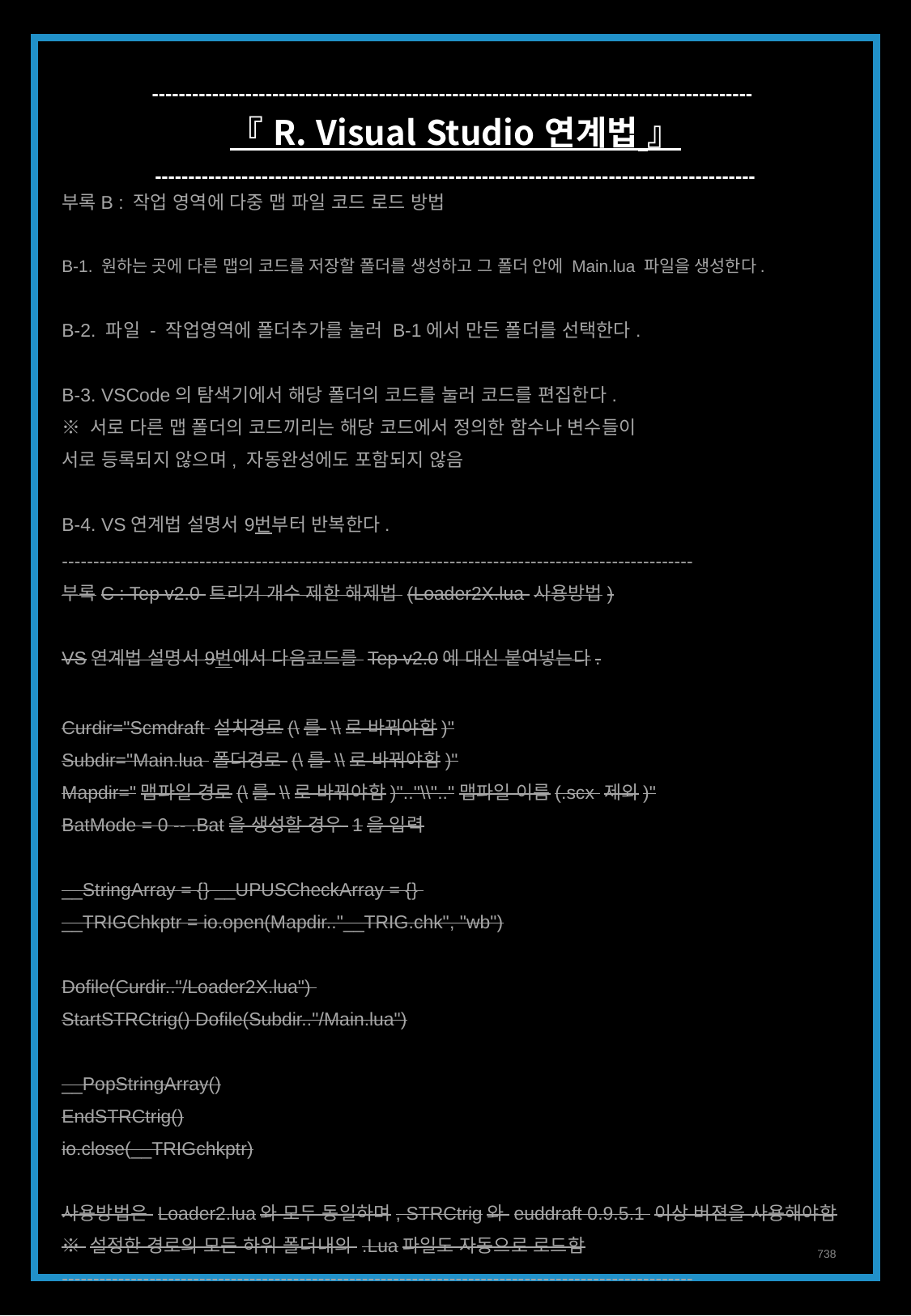

------------------------------------------------------------------------------------------
『 R. Visual Studio 연계법 』
------------------------------------------------------------------------------------------
부록B : 작업 영역에 다중 맵 파일 코드 로드 방법

B-1. 원하는 곳에 다른 맵의 코드를 저장할 폴더를 생성하고 그 폴더 안에 Main.lua 파일을 생성한다.

B-2. 파일 - 작업영역에 폴더추가를 눌러 B-1에서 만든 폴더를 선택한다.

B-3. VSCode의 탐색기에서 해당 폴더의 코드를 눌러 코드를 편집한다.
※ 서로 다른 맵 폴더의 코드끼리는 해당 코드에서 정의한 함수나 변수들이
서로 등록되지 않으며, 자동완성에도 포함되지 않음

B-4. VS연계법 설명서 9번부터 반복한다.
-----------------------------------------------------------------------------------------------------
부록C : Tep v2.0 트리거 개수 제한 해제법 (Loader2X.lua 사용방법)

VS연계법 설명서 9번에서 다음코드를 Tep v2.0에 대신 붙여넣는다.

Curdir="Scmdraft 설치경로(\를 \\로 바꿔야함)"
Subdir="Main.lua 폴더경로 (\를 \\로 바꿔야함)"
Mapdir="맵파일 경로(\를 \\로 바꿔야함)".."\\".."맵파일 이름(.scx 제외)"
BatMode = 0 -- .Bat을 생성할 경우 1을 입력

__StringArray = {} __UPUSCheckArray = {}
__TRIGChkptr = io.open(Mapdir.."__TRIG.chk", "wb")

Dofile(Curdir.."/Loader2X.lua")
StartSTRCtrig() Dofile(Subdir.."/Main.lua")

__PopStringArray()
EndSTRCtrig()
io.close(__TRIGchkptr)

사용방법은 Loader2.lua와 모두 동일하며, STRCtrig와 euddraft 0.9.5.1 이상 버젼을 사용해야함
※ 설정한 경로의 모든 하위 폴더내의 .Lua파일도 자동으로 로드함
-----------------------------------------------------------------------------------------------------
738